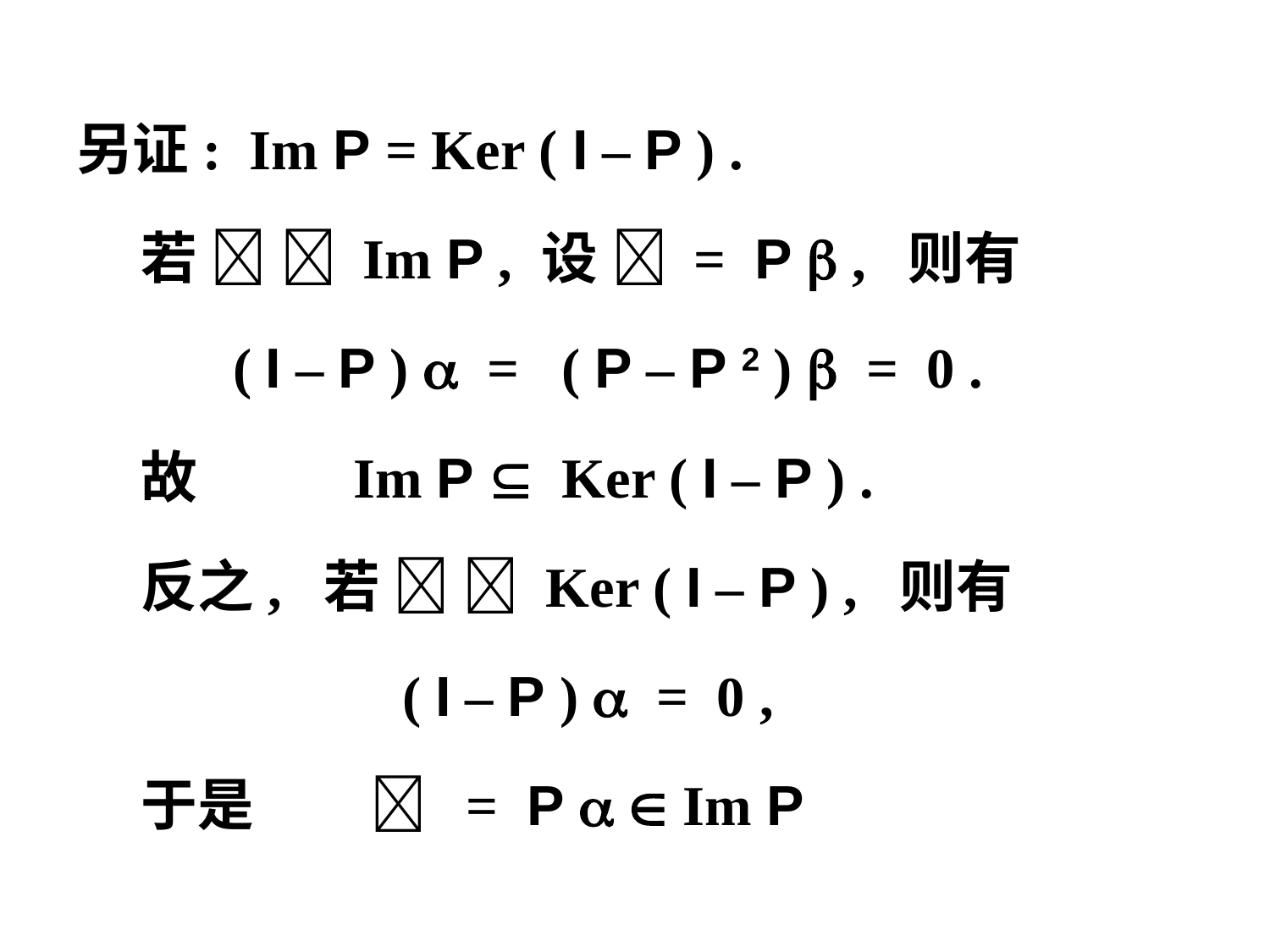

另证:  Im P = Ker ( I – P ) .
    若 α ∈ Im P , 设 α =  P β ,  则有
          ( I – P ) α  =   ( P – P 2 ) β  =  0 .
    故           Im P ⊆  Ker ( I – P ) .
    反之,  若 α ∈ Ker ( I – P ) ,  则有
                       ( I – P ) α  =  0 ,
    于是         α  =  P α ∈ Im P